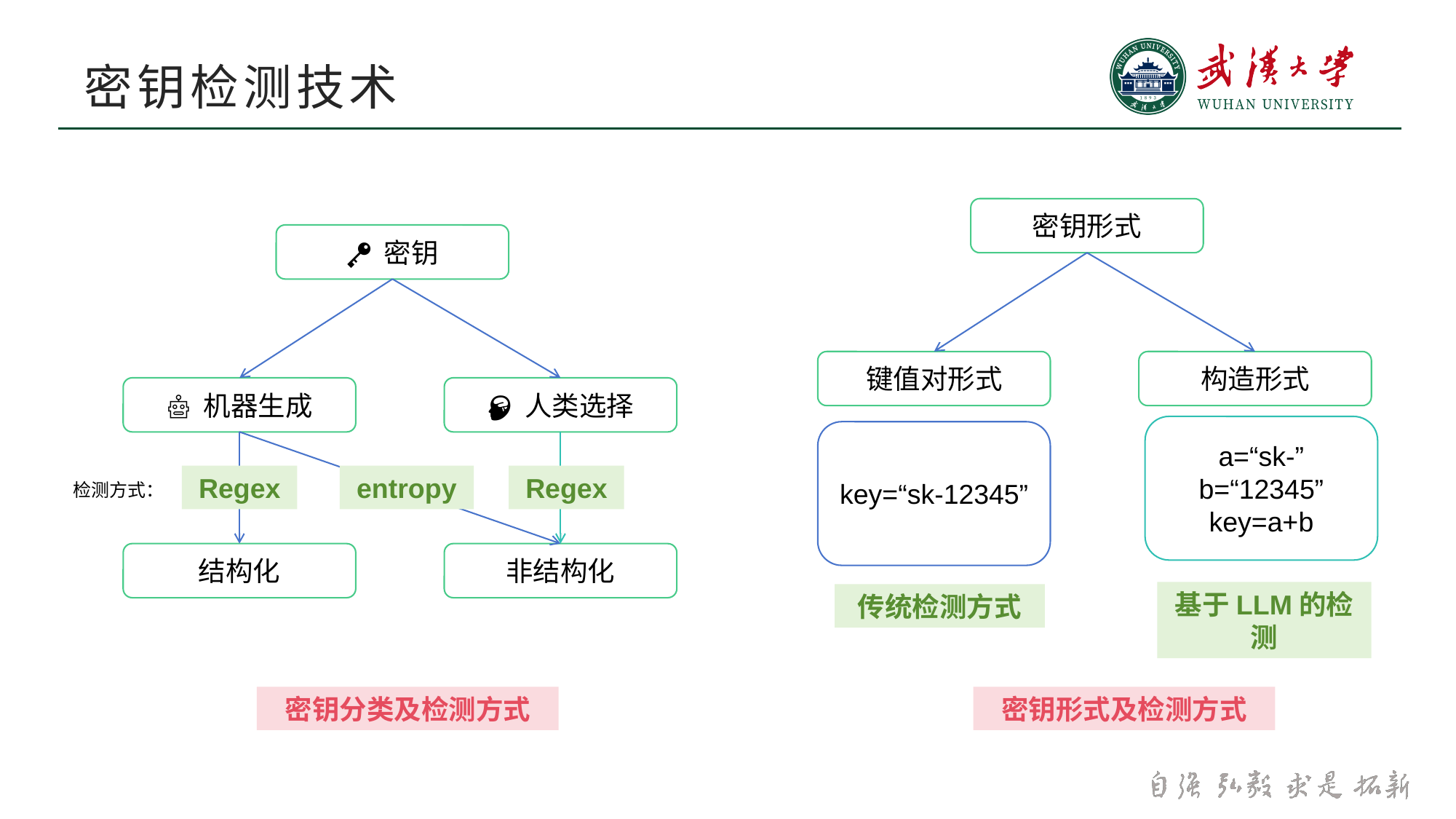

# 密钥检测技术
密钥形式
🔑 密钥
键值对形式
构造形式
🤖 机器生成
🧠 人类选择
a=“sk-”
b=“12345”
key=a+b
key=“sk-12345”
Regex
entropy
Regex
检测方式：
结构化
非结构化
基于LLM的检测
传统检测方式
密钥分类及检测方式
密钥形式及检测方式